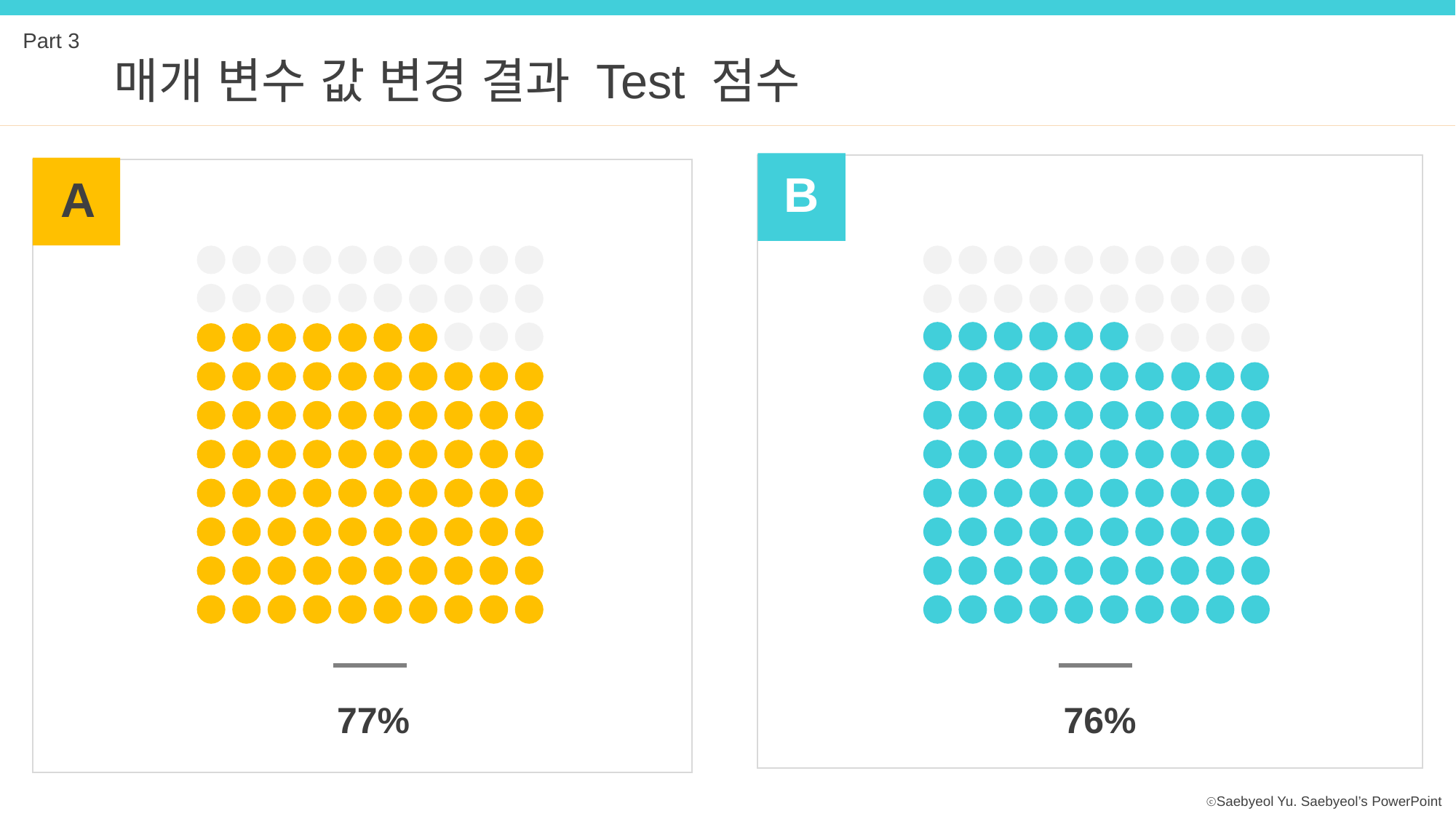

Part 3
매개 변수 값 변경 결과 Test 점수

B

A

77%
76%